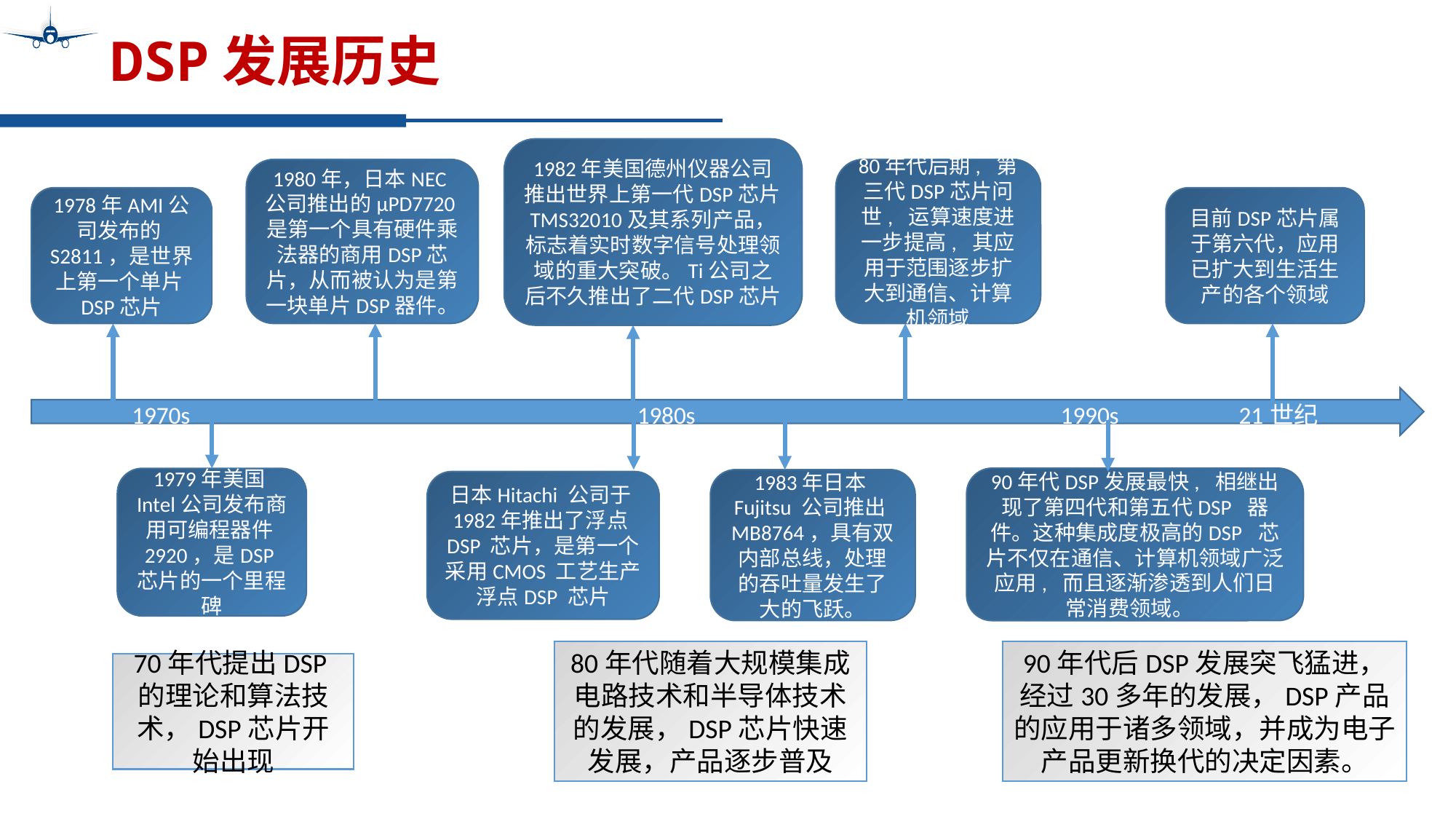

# DSP发展历史
1982年美国德州仪器公司推出世界上第一代DSP芯片TMS32010及其系列产品，标志着实时数字信号处理领域的重大突破。Ti公司之后不久推出了二代DSP芯片
1980年，日本NEC公司推出的μPD7720是第一个具有硬件乘法器的商用DSP芯片，从而被认为是第一块单片DSP器件。
80年代后期, 第三代DSP芯片问世, 运算速度进一步提高, 其应用于范围逐步扩大到通信、计算机领域
1978年AMI公司发布的S2811，是世界上第一个单片DSP芯片
目前DSP芯片属于第六代，应用已扩大到生活生产的各个领域
             1970s                                                                                  1980s                                                                   1990s                      21世纪
90年代DSP发展最快, 相继出现了第四代和第五代DSP 器件。这种集成度极高的DSP 芯片不仅在通信、计算机领域广泛应用, 而且逐渐渗透到人们日常消费领域。
1979年美国Intel公司发布商用可编程器件2920，是DSP芯片的一个里程碑
1983年日本Fujitsu 公司推出MB8764，具有双内部总线，处理的吞吐量发生了大的飞跃。
日本Hitachi 公司于1982年推出了浮点DSP 芯片，是第一个采用CMOS 工艺生产浮点DSP 芯片
80年代随着大规模集成电路技术和半导体技术的发展，DSP芯片快速发展，产品逐步普及
90年代后DSP发展突飞猛进，经过30多年的发展，DSP产品的应用于诸多领域，并成为电子产品更新换代的决定因素。
70年代提出DSP的理论和算法技术，DSP芯片开始出现